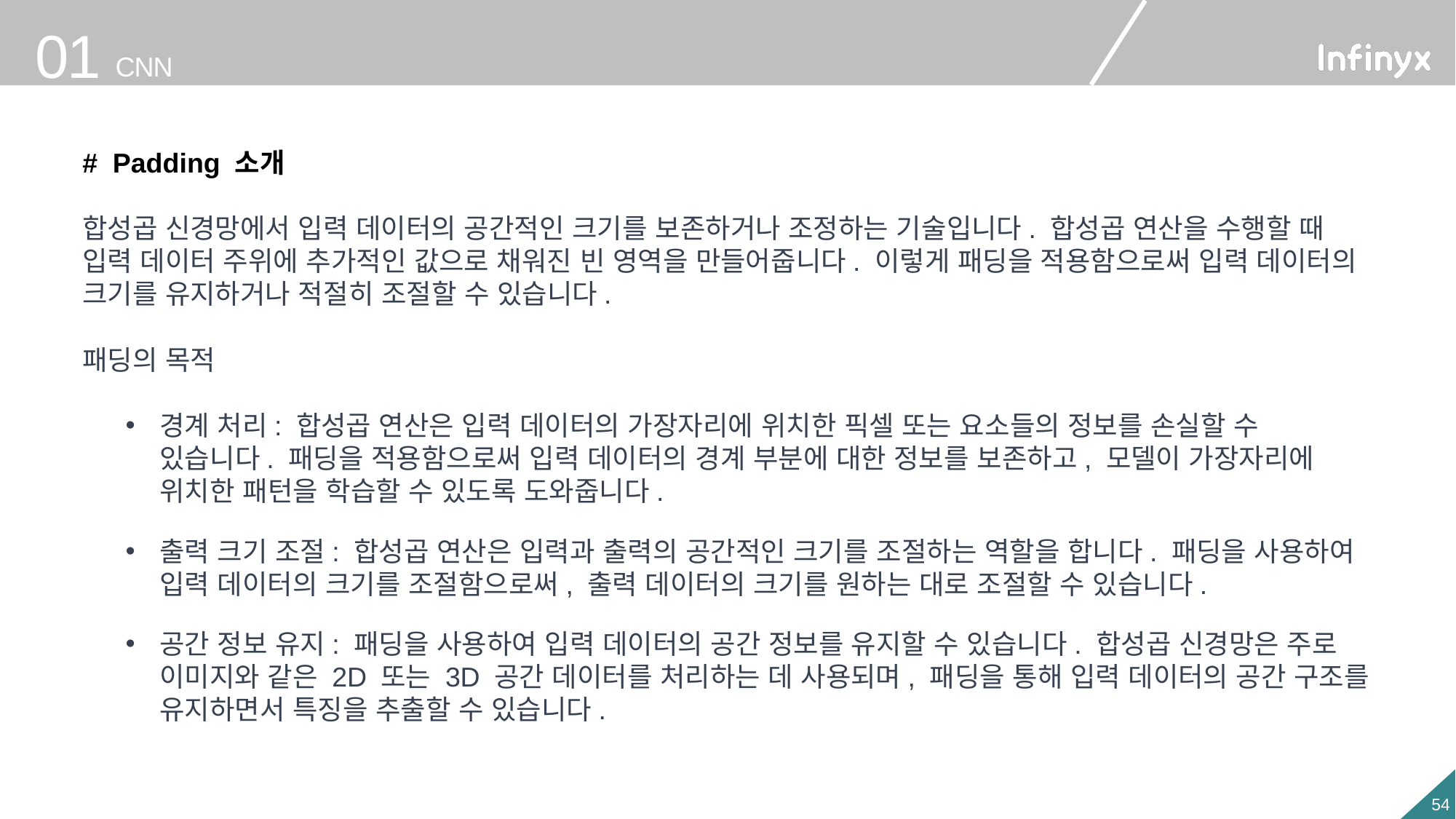

#  Padding 소개
합성곱 신경망에서 입력 데이터의 공간적인 크기를 보존하거나 조정하는 기술입니다. 합성곱 연산을 수행할 때 입력 데이터 주위에 추가적인 값으로 채워진 빈 영역을 만들어줍니다. 이렇게 패딩을 적용함으로써 입력 데이터의 크기를 유지하거나 적절히 조절할 수 있습니다.
패딩의 목적
경계 처리: 합성곱 연산은 입력 데이터의 가장자리에 위치한 픽셀 또는 요소들의 정보를 손실할 수 있습니다. 패딩을 적용함으로써 입력 데이터의 경계 부분에 대한 정보를 보존하고, 모델이 가장자리에 위치한 패턴을 학습할 수 있도록 도와줍니다.
출력 크기 조절: 합성곱 연산은 입력과 출력의 공간적인 크기를 조절하는 역할을 합니다. 패딩을 사용하여 입력 데이터의 크기를 조절함으로써, 출력 데이터의 크기를 원하는 대로 조절할 수 있습니다.
공간 정보 유지: 패딩을 사용하여 입력 데이터의 공간 정보를 유지할 수 있습니다. 합성곱 신경망은 주로 이미지와 같은 2D 또는 3D 공간 데이터를 처리하는 데 사용되며, 패딩을 통해 입력 데이터의 공간 구조를 유지하면서 특징을 추출할 수 있습니다.